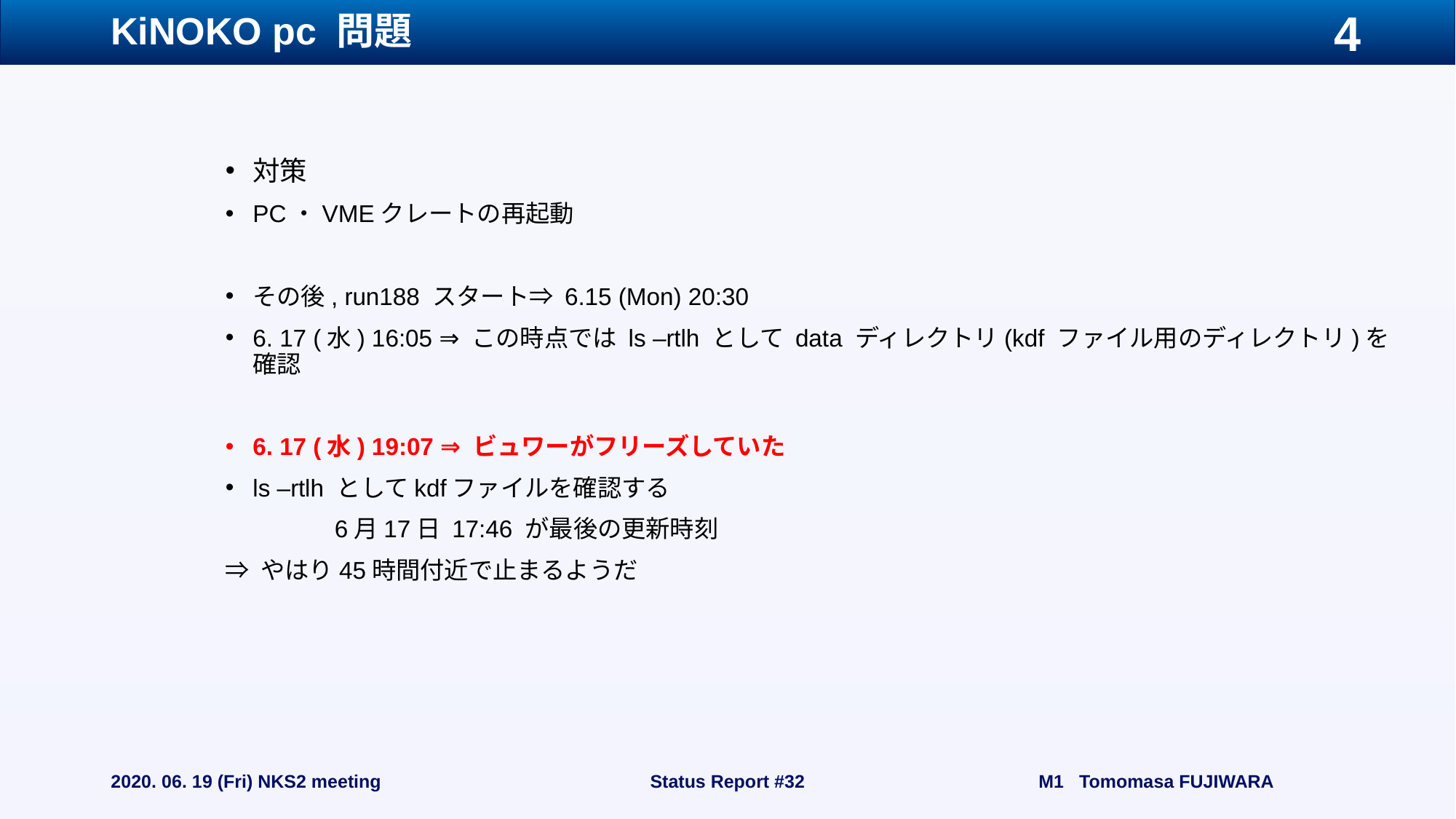

# KiNOKO pc 問題
対策
PC・VMEクレートの再起動

その後, run188 スタート⇒ 6.15 (Mon) 20:30
6. 17 (水) 16:05 ⇒ この時点では ls –rtlh として data ディレクトリ(kdf ファイル用のディレクトリ)を確認

6. 17 (水) 19:07 ⇒ ビュワーがフリーズしていた
ls –rtlh としてkdfファイルを確認する
	6月17日 17:46 が最後の更新時刻
⇒ やはり45時間付近で止まるようだ

2020. 06. 19 (Fri) NKS2 meeting
Status Report #32